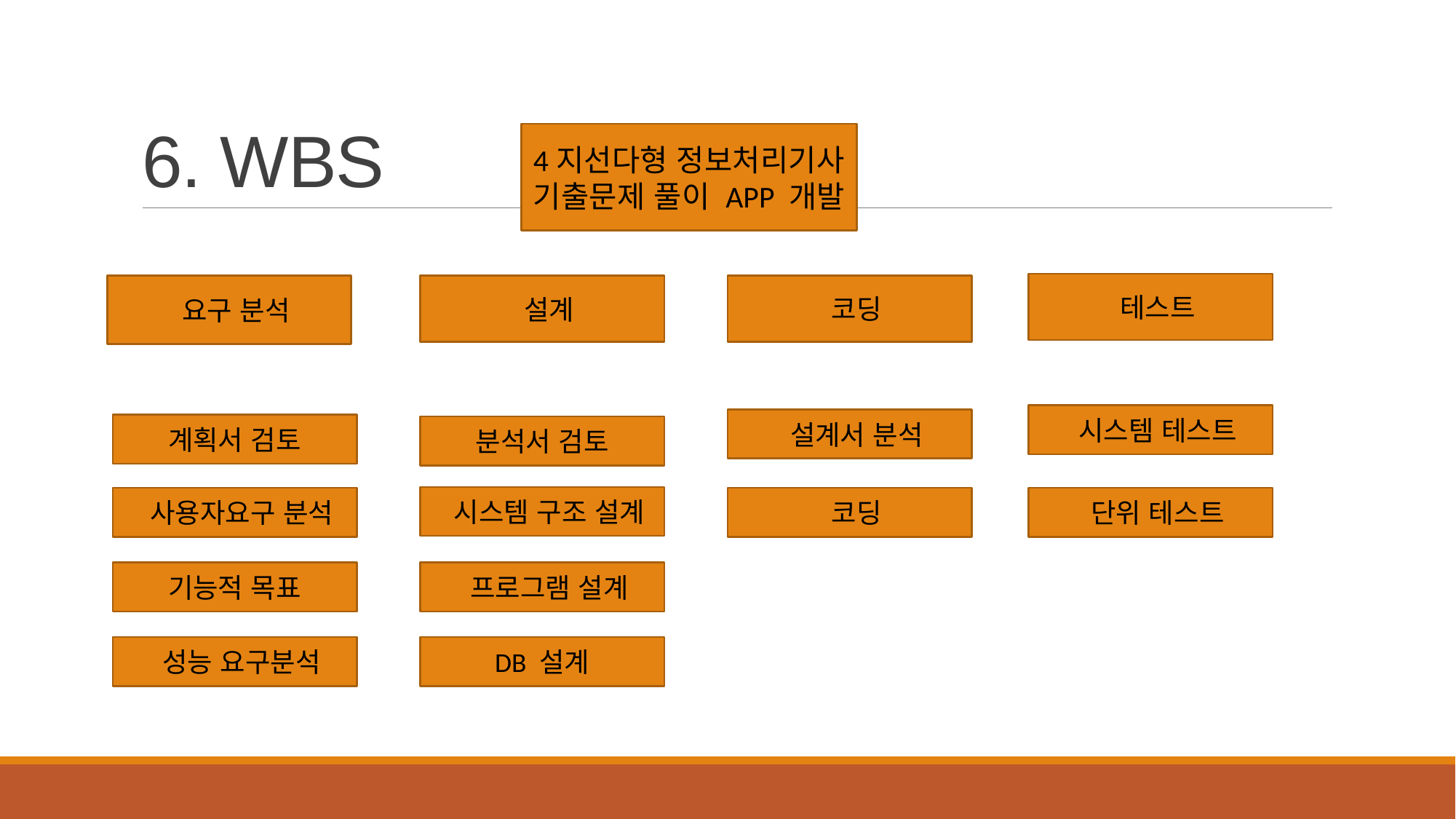

# 6. WBS
4지선다형 정보처리기사 기출문제 풀이 APP 개발
 테스트
 코딩
 요구 분석
 설계
 시스템 테스트
 설계서 분석
계획서 검토
분석서 검토
 시스템 구조 설계
 사용자요구 분석
 코딩
 단위 테스트
기능적 목표
 프로그램 설계
DB 설계
 성능 요구분석